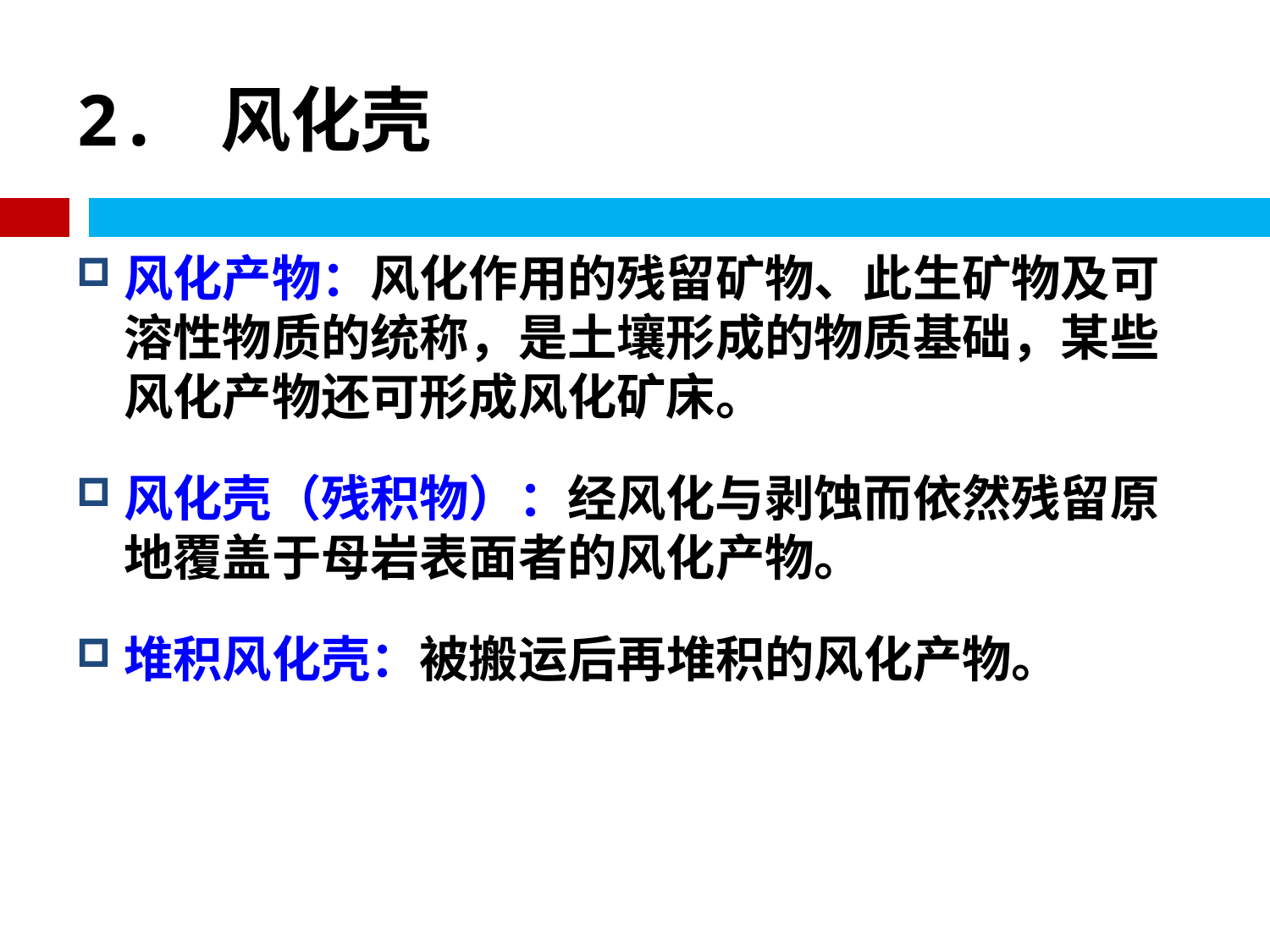

# 2. 风化壳
风化产物：风化作用的残留矿物、此生矿物及可溶性物质的统称，是土壤形成的物质基础，某些风化产物还可形成风化矿床。
风化壳（残积物）：经风化与剥蚀而依然残留原地覆盖于母岩表面者的风化产物。
堆积风化壳：被搬运后再堆积的风化产物。